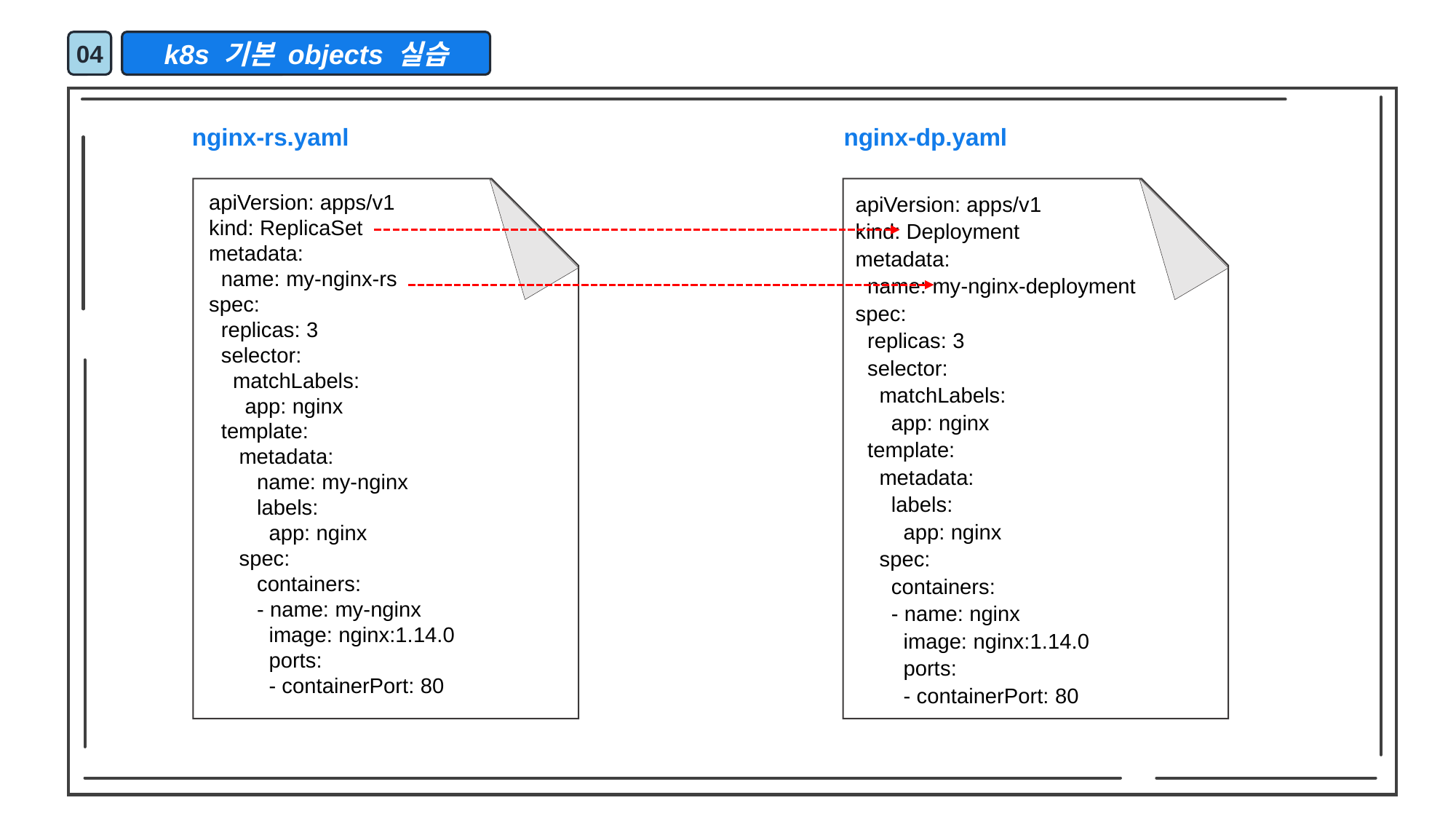

04
k8s 기본 objects 실습

nginx-rs.yaml
nginx-dp.yaml

apiVersion: apps/v1
kind: ReplicaSet
metadata:
  name: my-nginx-rs
spec:
  replicas: 3
  selector:
    matchLabels:
      app: nginx
  template:
     metadata:
        name: my-nginx
        labels:
          app: nginx
     spec:
        containers:
        - name: my-nginx
          image: nginx:1.14.0
          ports:
          - containerPort: 80

apiVersion: apps/v1
kind: Deployment
metadata:
  name: my-nginx-deployment
spec:
  replicas: 3
  selector:
    matchLabels:
      app: nginx
  template:
    metadata:
      labels:
        app: nginx
    spec:
      containers:
      - name: nginx
        image: nginx:1.14.0
        ports:
        - containerPort: 80